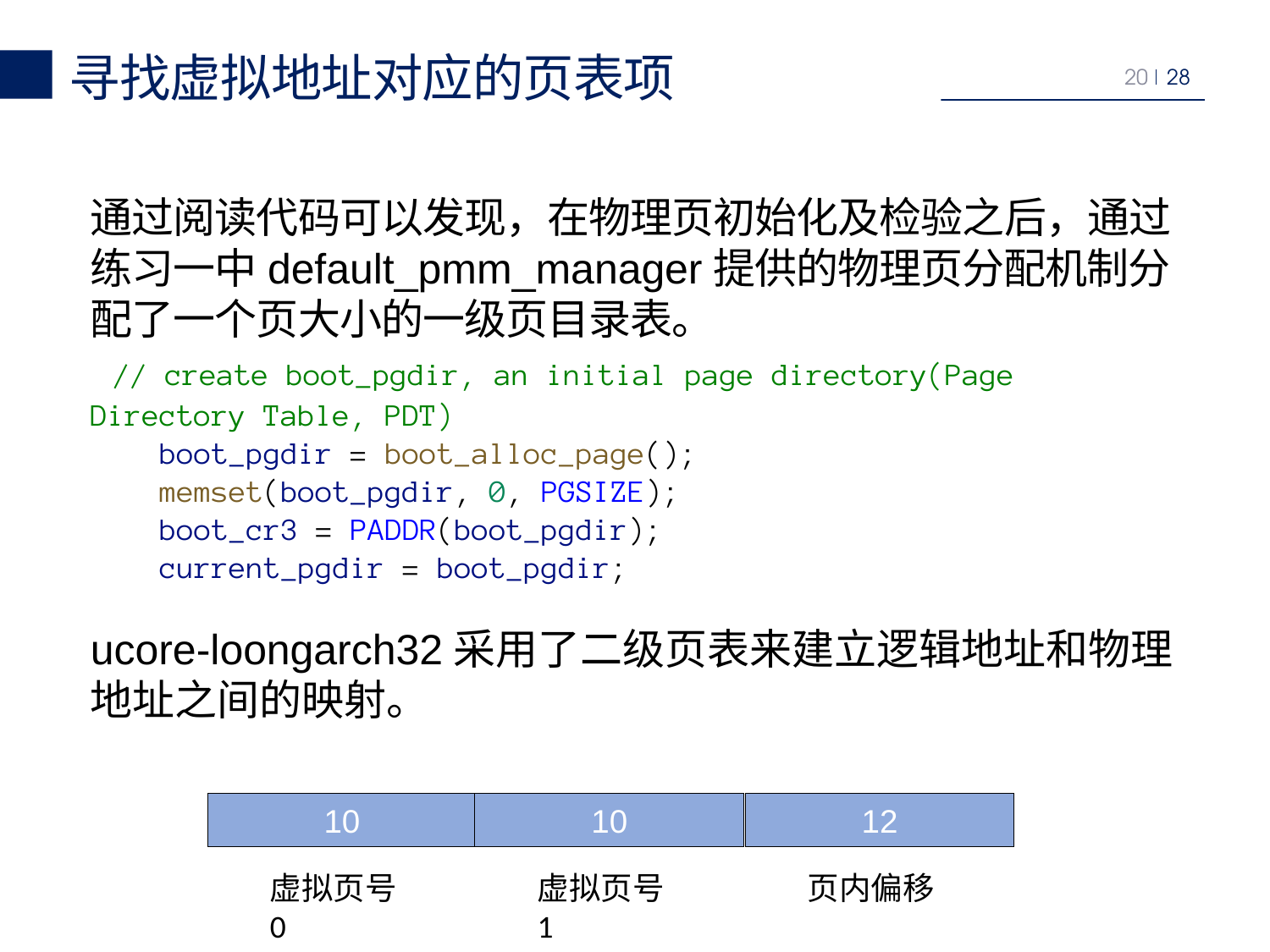

寻找虚拟地址对应的页表项

20
通过阅读代码可以发现，在物理页初始化及检验之后，通过
练习一中default_pmm_manager提供的物理页分配机制分配了一个页大小的一级页目录表。
 // create boot_pgdir, an initial page directory(Page Directory Table, PDT)
    boot_pgdir = boot_alloc_page();
    memset(boot_pgdir, 0, PGSIZE);
    boot_cr3 = PADDR(boot_pgdir);
    current_pgdir = boot_pgdir;

ucore-loongarch32采用了二级页表来建立逻辑地址和物理地址之间的映射。

10
12
10
虚拟页号0
虚拟页号1
页内偏移